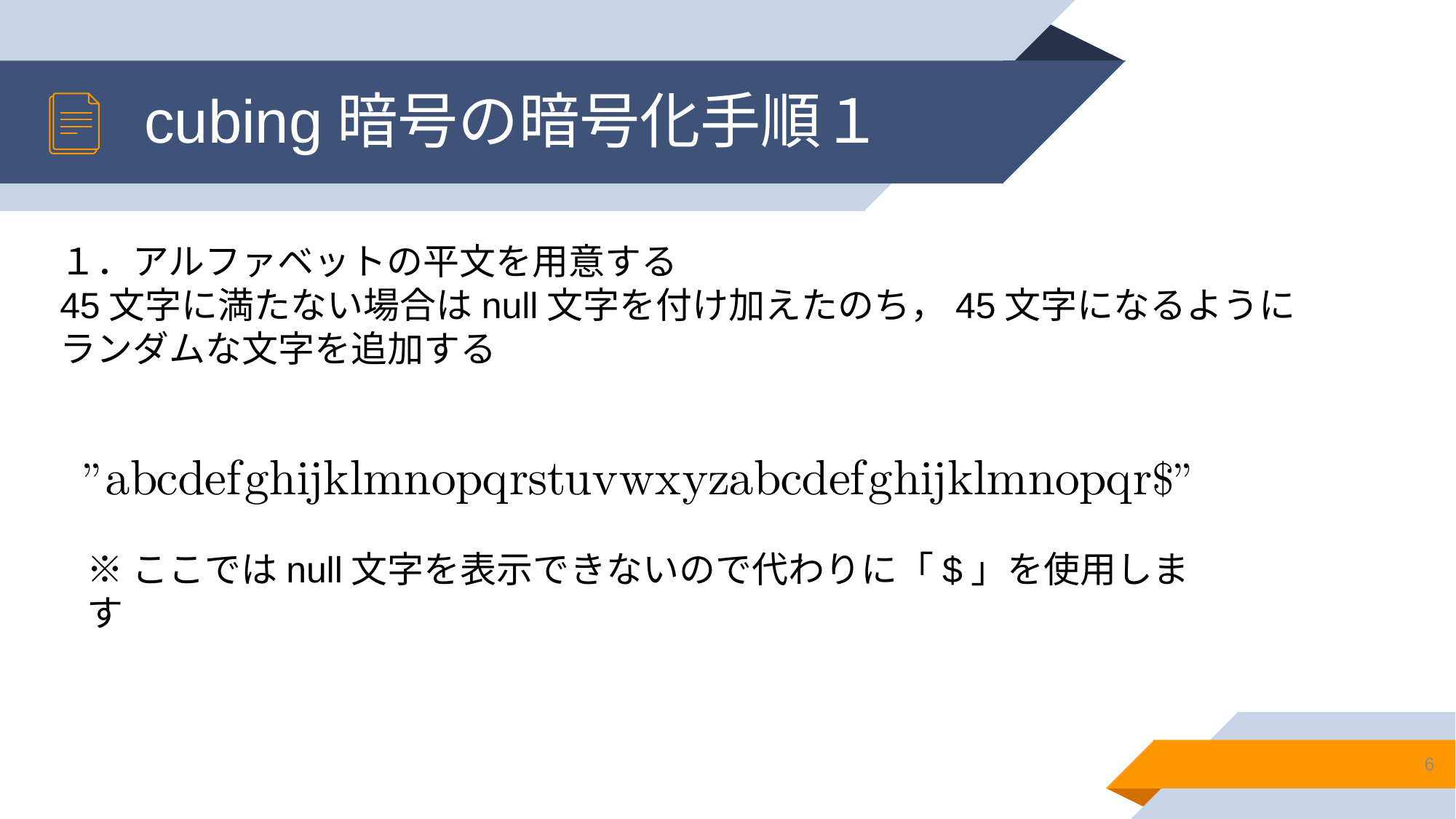

# cubing暗号の暗号化手順１

１．アルファベットの平文を用意する
45文字に満たない場合はnull文字を付け加えたのち，45文字になるようにランダムな文字を追加する
”abcdefghijklmnopqrstuvwxyzabcdefghijklmnopqr$”
※ここではnull文字を表示できないので代わりに「$」を使用します
6